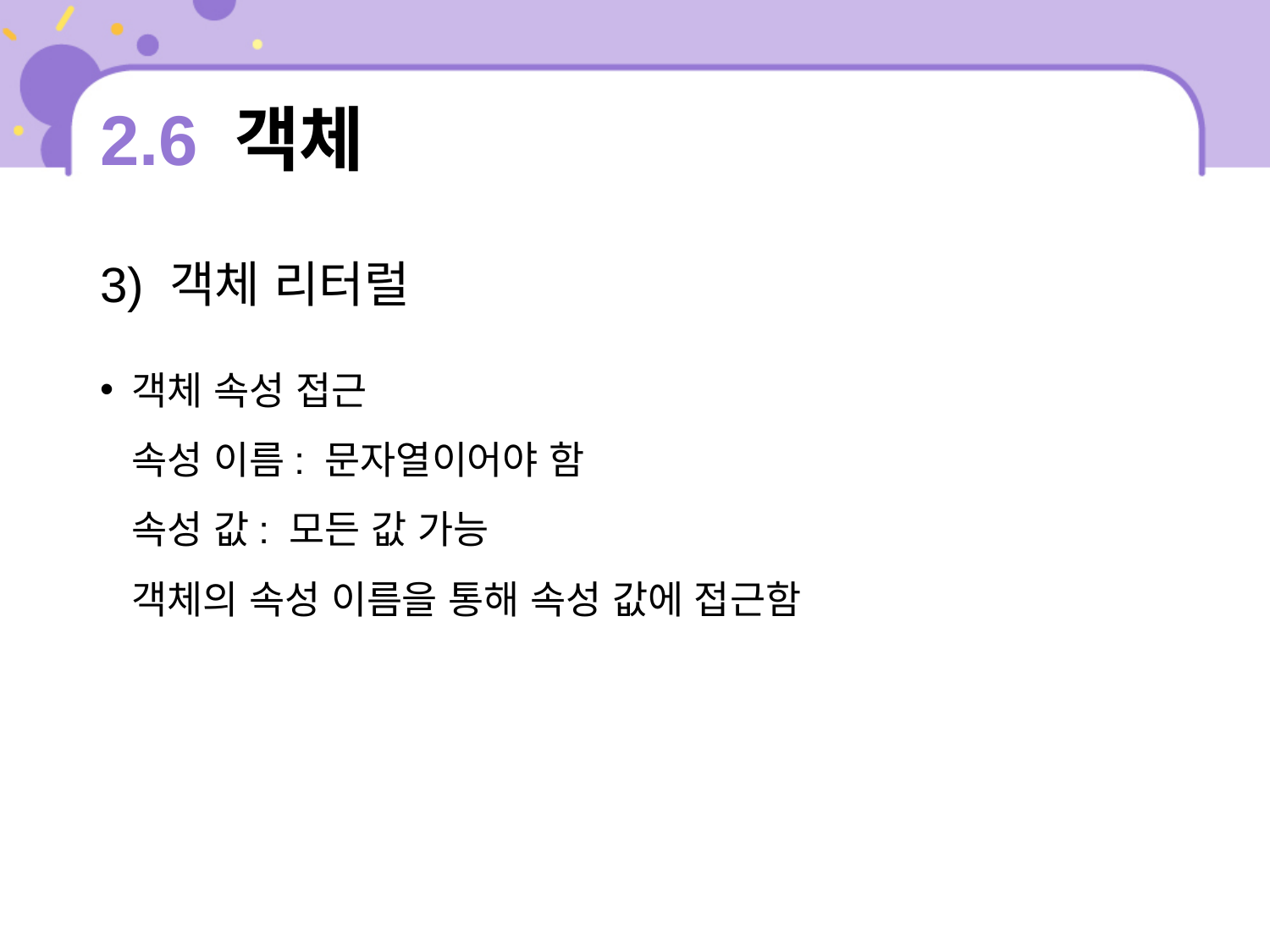

# 2.6 객체
3) 객체 리터럴
객체 속성 접근
속성 이름: 문자열이어야 함
속성 값: 모든 값 가능
객체의 속성 이름을 통해 속성 값에 접근함